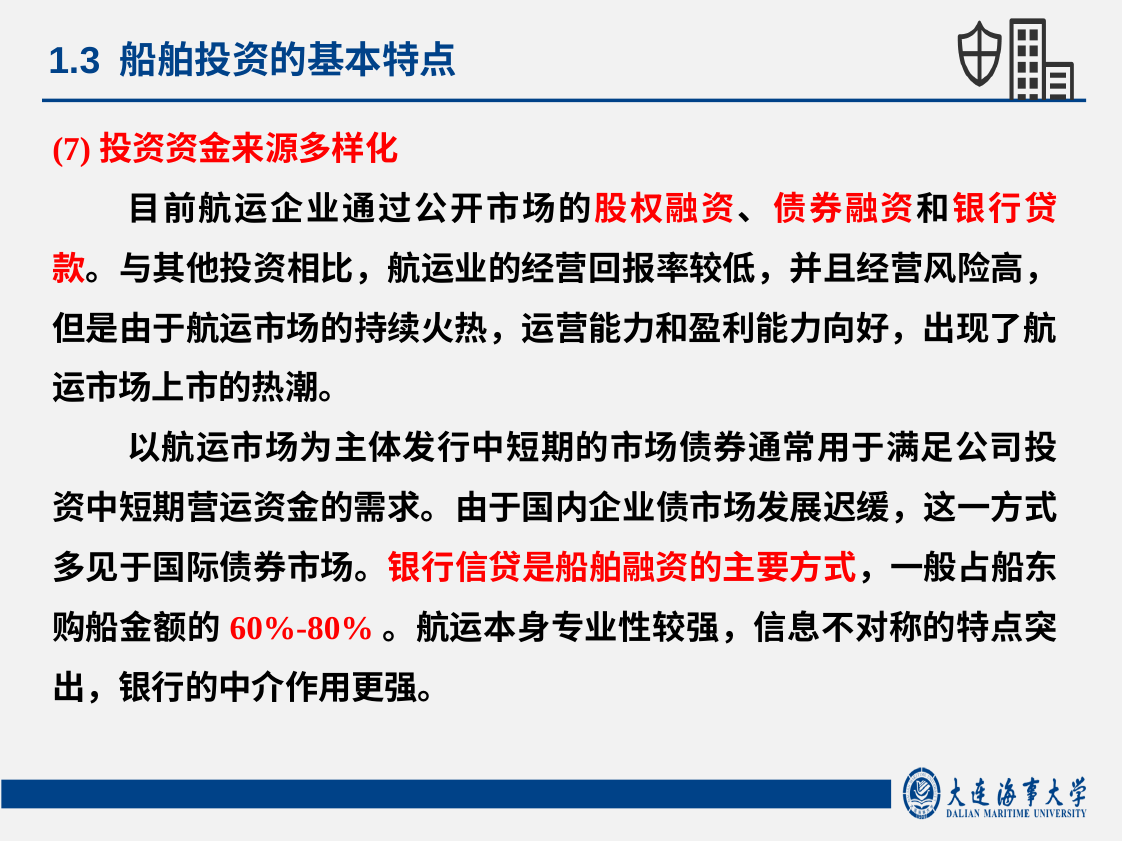

1.3 船舶投资的基本特点
(7)投资资金来源多样化
目前航运企业通过公开市场的股权融资、债券融资和银行贷款。与其他投资相比，航运业的经营回报率较低，并且经营风险高，但是由于航运市场的持续火热，运营能力和盈利能力向好，出现了航运市场上市的热潮。
以航运市场为主体发行中短期的市场债券通常用于满足公司投资中短期营运资金的需求。由于国内企业债市场发展迟缓，这一方式多见于国际债券市场。银行信贷是船舶融资的主要方式，一般占船东购船金额的60%-80%。航运本身专业性较强，信息不对称的特点突出，银行的中介作用更强。